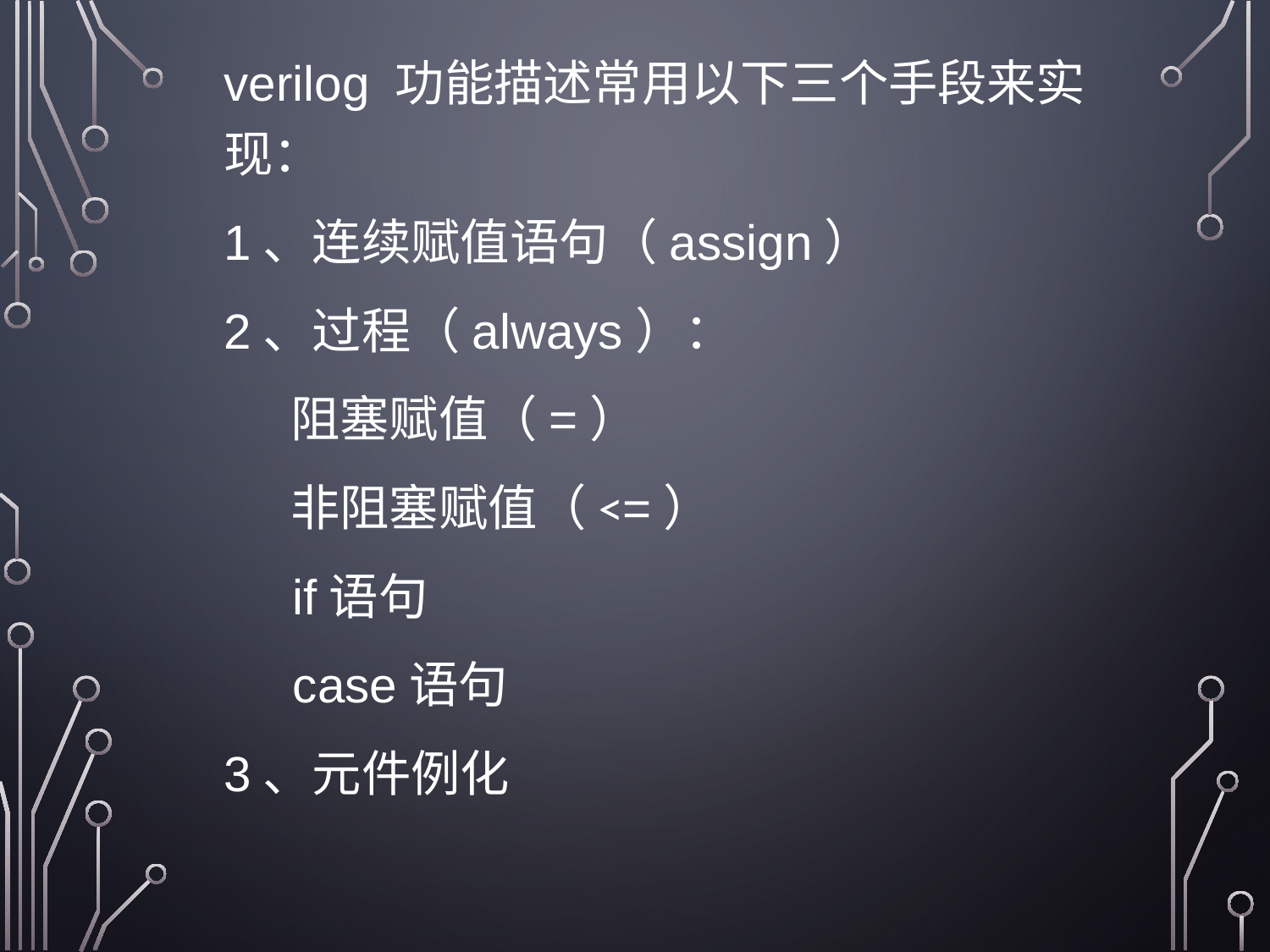

verilog 功能描述常用以下三个手段来实现：
1、连续赋值语句（assign）
2、过程（always）：
     阻塞赋值（=）
     非阻塞赋值（<=）
     if语句
     case语句
3、元件例化